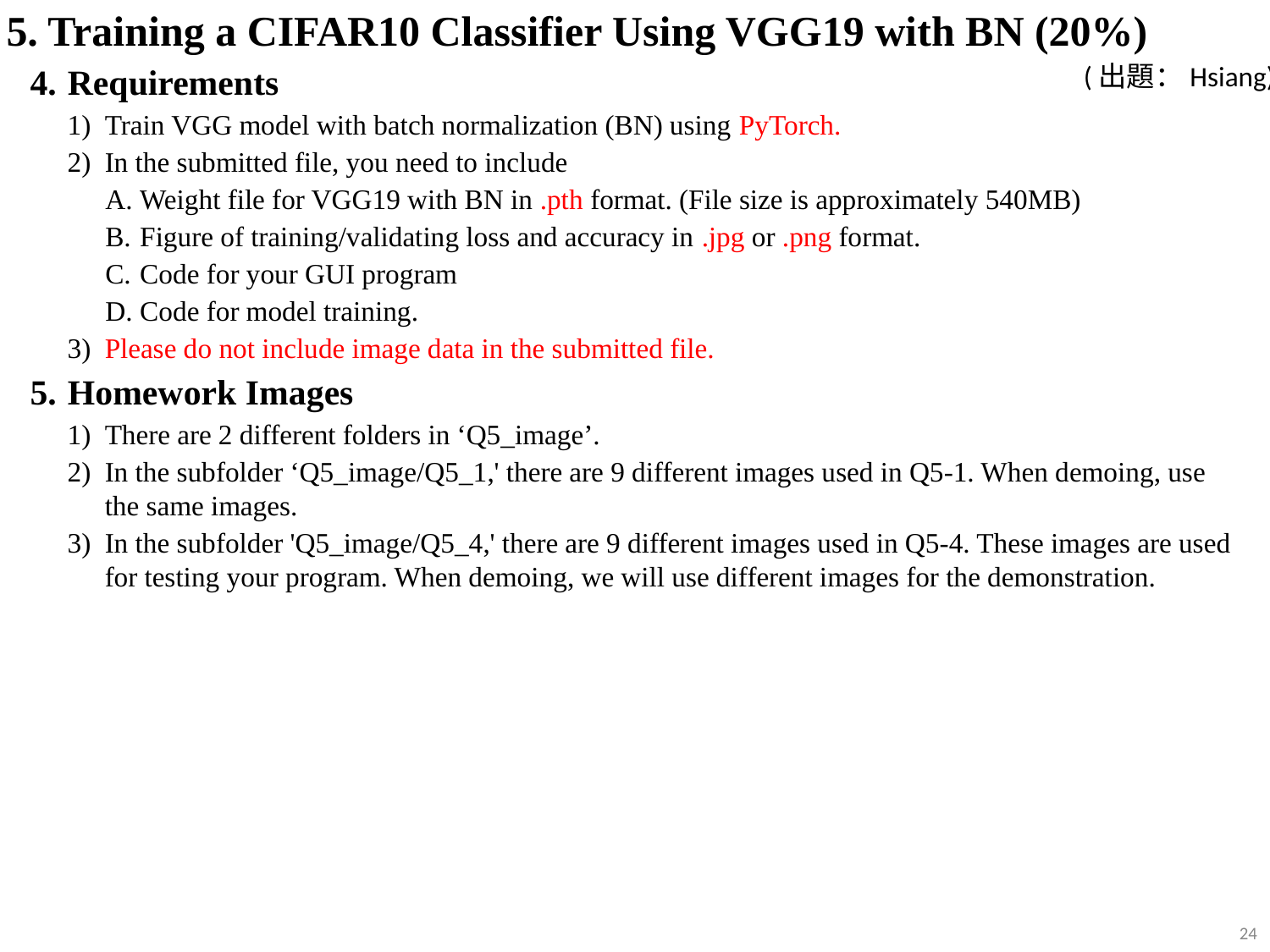

5. Training a CIFAR10 Classifier Using VGG19 with BN (20%)
Requirements
Train VGG model with batch normalization (BN) using PyTorch.
In the submitted file, you need to include
Weight file for VGG19 with BN in .pth format. (File size is approximately 540MB)
Figure of training/validating loss and accuracy in .jpg or .png format.
Code for your GUI program
Code for model training.
Please do not include image data in the submitted file.
Homework Images
There are 2 different folders in ‘Q5_image’.
In the subfolder ‘Q5_image/Q5_1,' there are 9 different images used in Q5-1. When demoing, use the same images.
In the subfolder 'Q5_image/Q5_4,' there are 9 different images used in Q5-4. These images are used for testing your program. When demoing, we will use different images for the demonstration.

(出題：Hsiang)
24